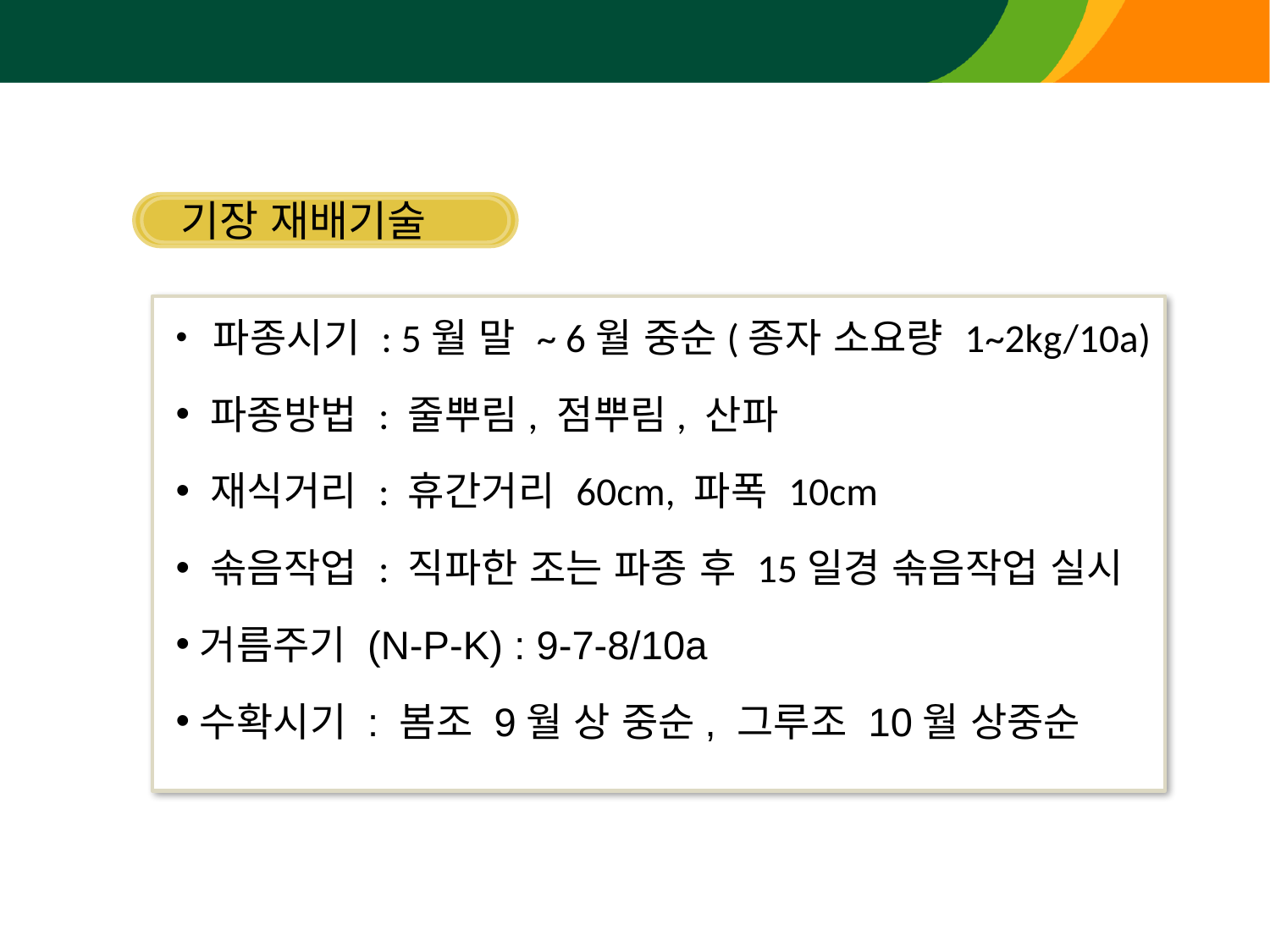

기장 재배기술

  파종시기 : 5월 말 ~ 6월 중순(종자 소요량 1~2kg/10a)
 파종방법 : 줄뿌림, 점뿌림, 산파
 재식거리 : 휴간거리 60cm, 파폭 10cm
 솎음작업 : 직파한 조는 파종 후 15일경 솎음작업 실시
거름주기 (N-P-K) : 9-7-8/10a
수확시기 : 봄조 9월 상 중순, 그루조 10월 상중순